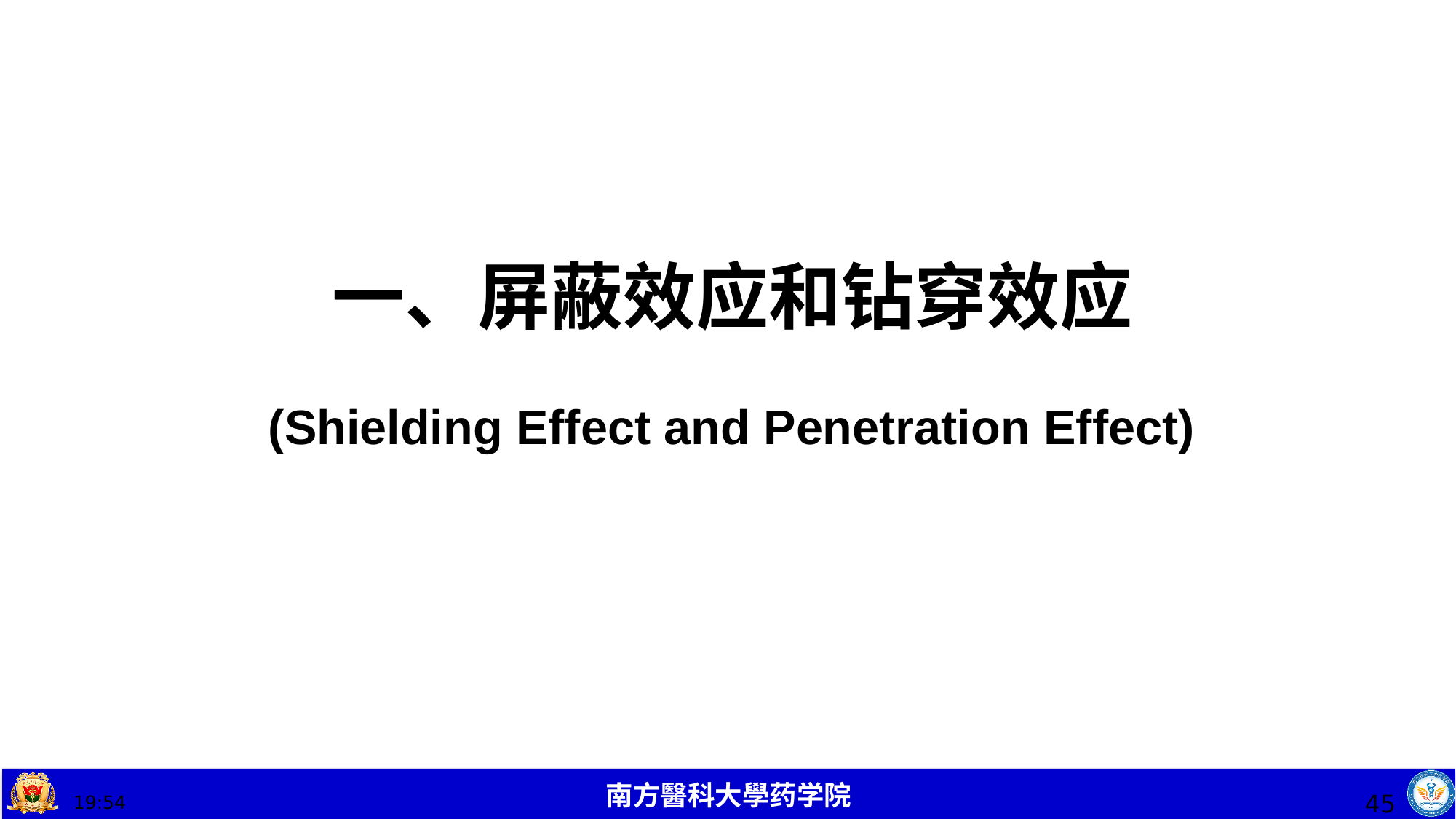

# 一、屏蔽效应和钻穿效应 (Shielding Effect and Penetration Effect)
45
19:54